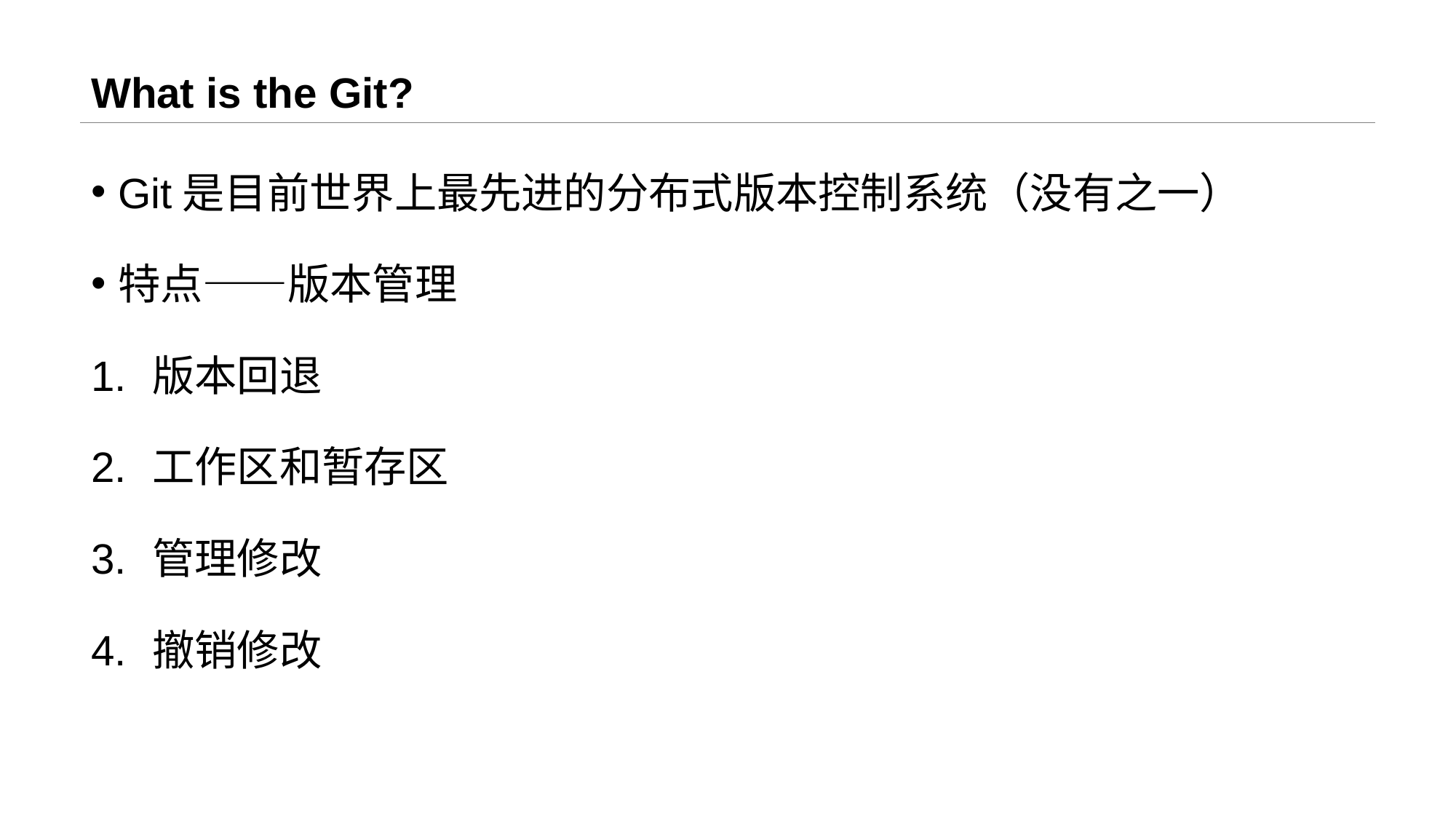

# What is the Git?
Git是目前世界上最先进的分布式版本控制系统（没有之一）
特点——版本管理
版本回退
工作区和暂存区
管理修改
撤销修改